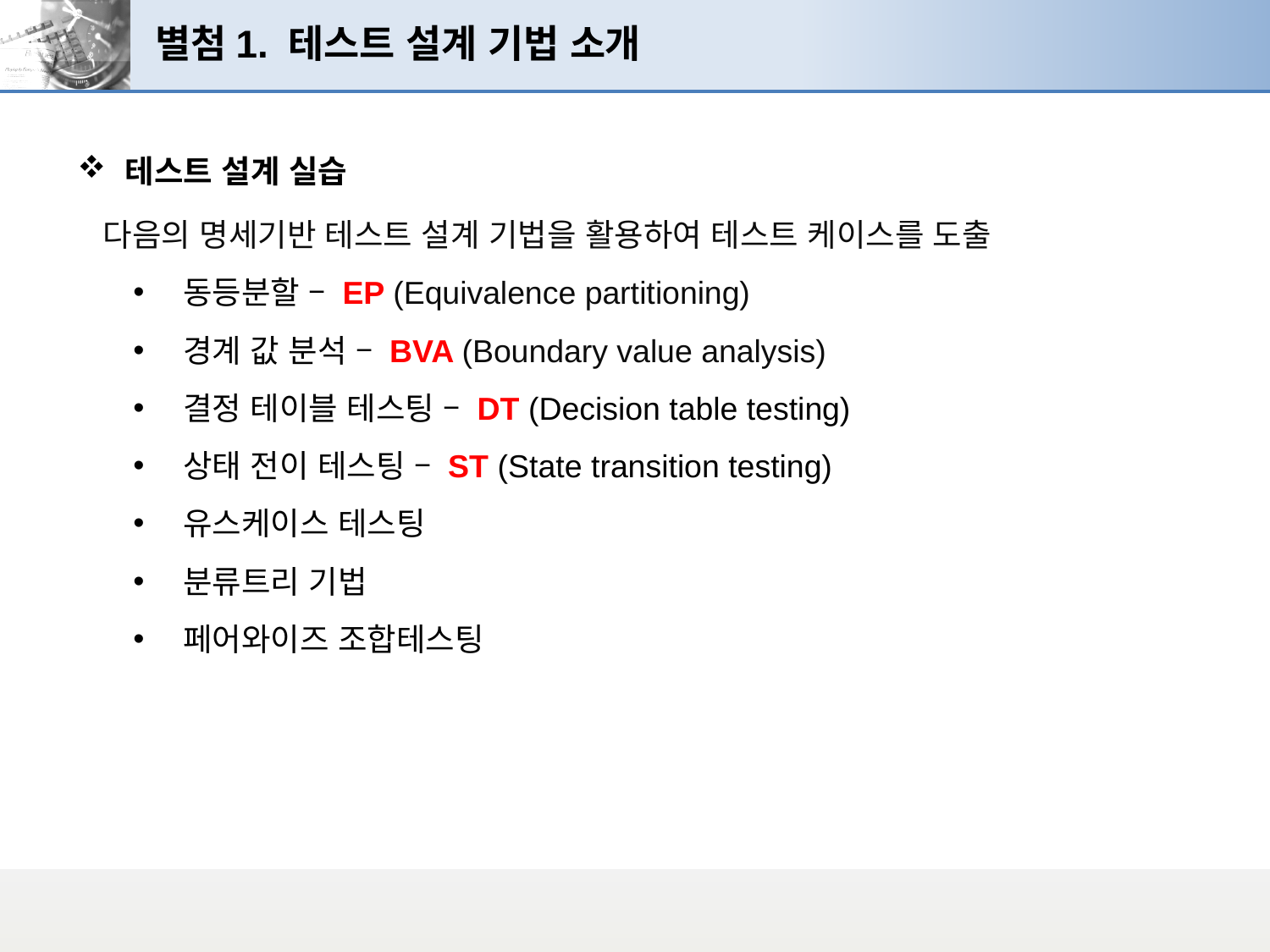

# 별첨1. 테스트 설계 기법 소개
테스트 설계 실습
  다음의 명세기반 테스트 설계 기법을 활용하여 테스트 케이스를 도출
동등분할 – EP (Equivalence partitioning)
경계 값 분석 – BVA (Boundary value analysis)
결정 테이블 테스팅 – DT (Decision table testing)
상태 전이 테스팅 – ST (State transition testing)
유스케이스 테스팅
분류트리 기법
페어와이즈 조합테스팅